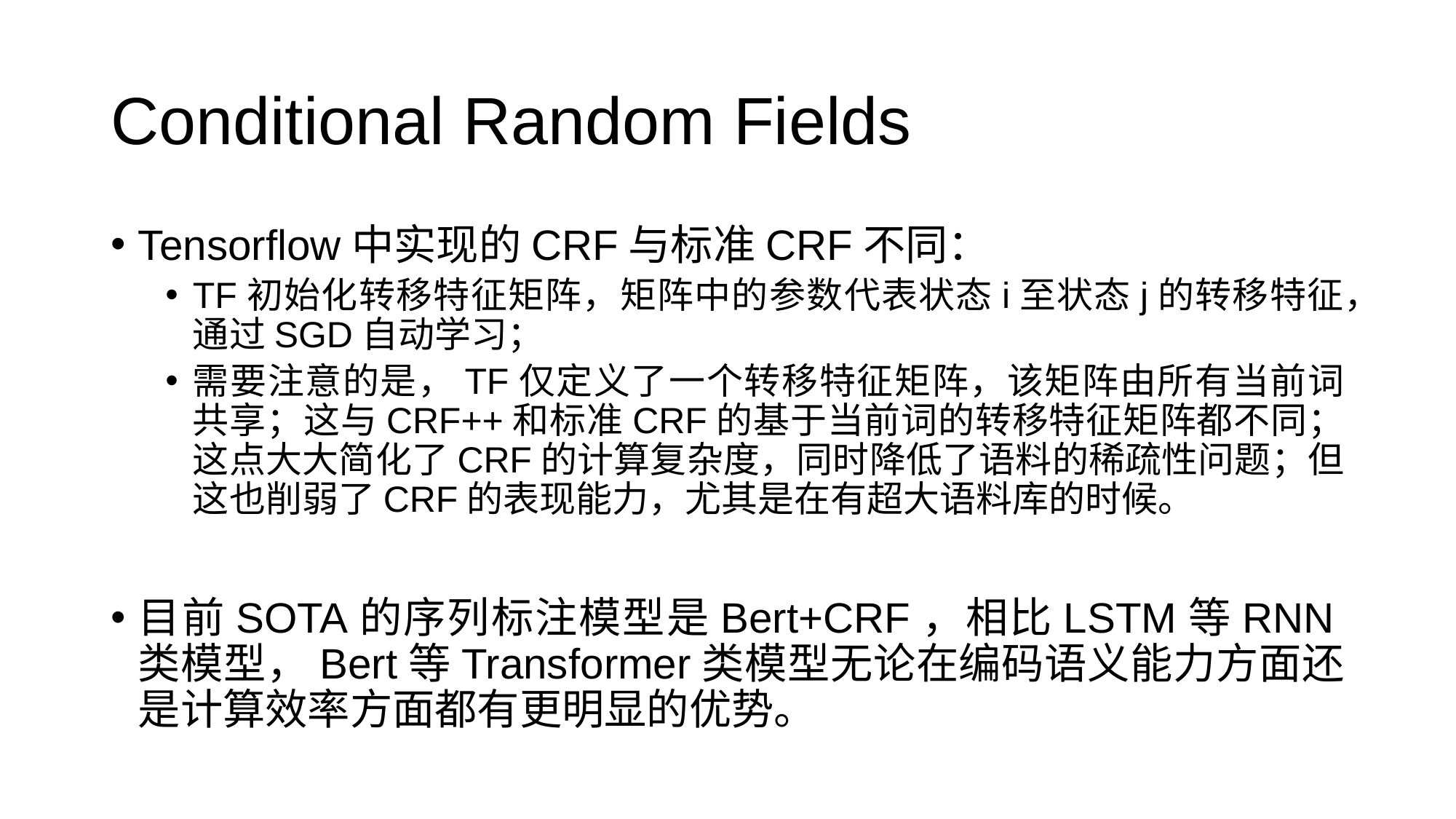

# Conditional Random Fields
Tensorflow中实现的CRF与标准CRF不同：
TF初始化转移特征矩阵，矩阵中的参数代表状态i至状态j的转移特征，通过SGD自动学习；
需要注意的是，TF仅定义了一个转移特征矩阵，该矩阵由所有当前词共享；这与CRF++和标准CRF的基于当前词的转移特征矩阵都不同；这点大大简化了CRF的计算复杂度，同时降低了语料的稀疏性问题；但这也削弱了CRF的表现能力，尤其是在有超大语料库的时候。

目前SOTA的序列标注模型是Bert+CRF，相比LSTM等RNN类模型，Bert等Transformer类模型无论在编码语义能力方面还是计算效率方面都有更明显的优势。